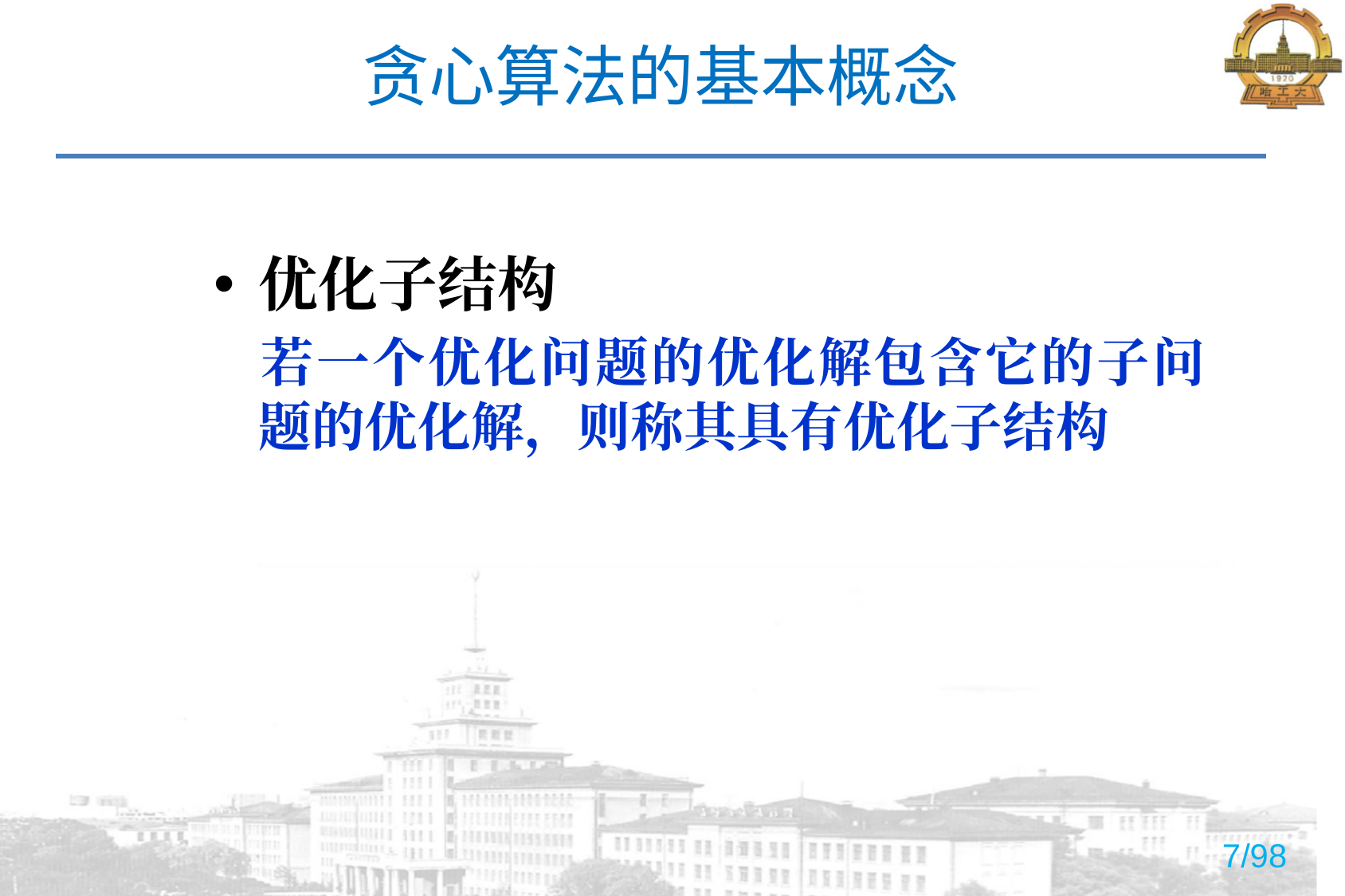

# 贪心算法的基本概念
优化子结构
	若一个优化问题的优化解包含它的子问题的优化解，则称其具有优化子结构